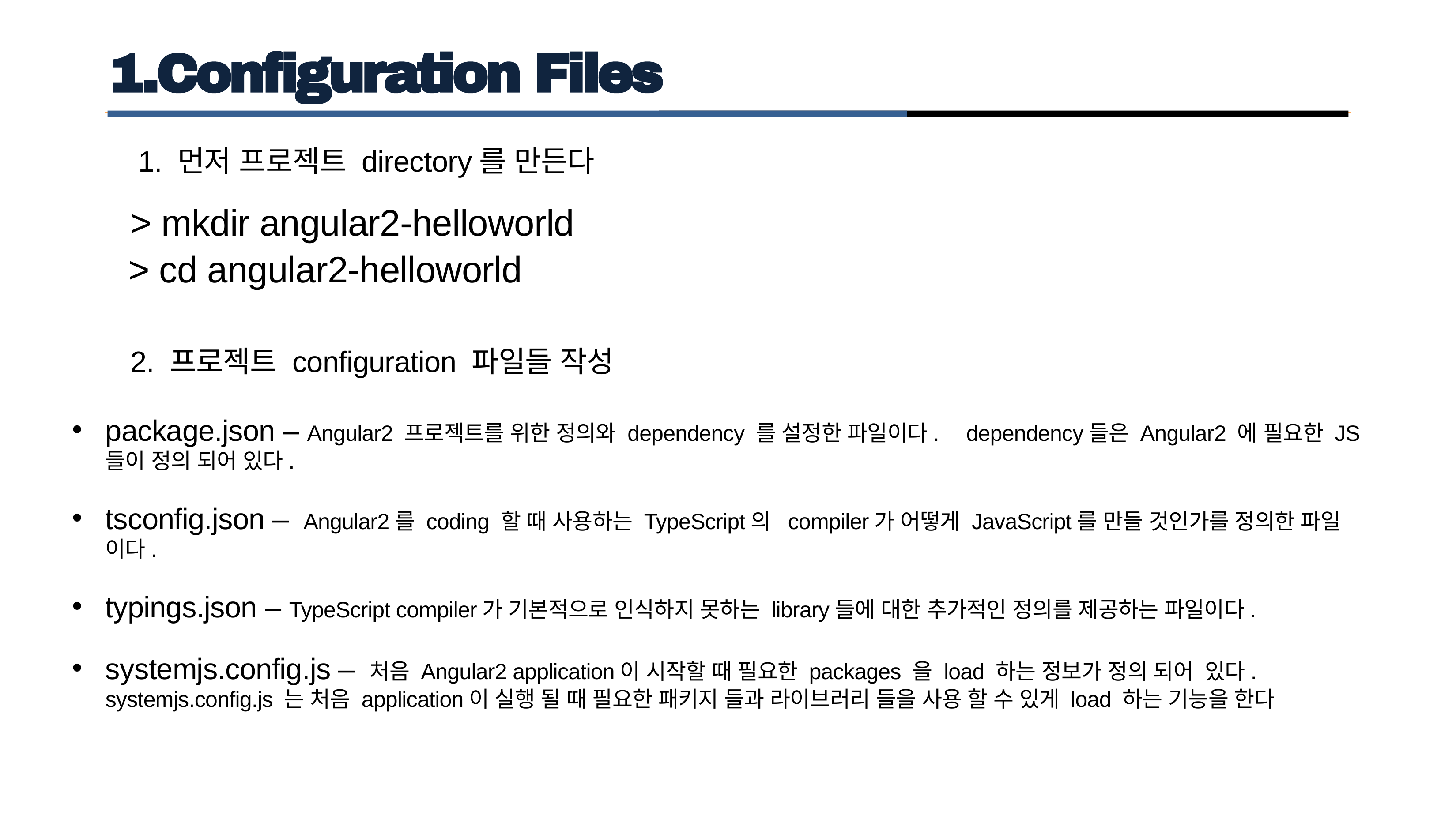

# 1.Configuration Files
1. 먼저 프로젝트 directory를 만든다.
> mkdir angular2-helloworld.
> cd angular2-helloworld.
2. 프로젝트 configuration 파일들 작성.
package.json – Angular2 프로젝트를 위한 정의와 dependency 를 설정한 파일이다. 	dependency들은 Angular2 에 필요한 JS 들이 정의 되어 있다.

tsconfig.json –  Angular2를 coding 할 때 사용하는 TypeScript의  compiler가 어떻게 JavaScript를 만들 것인가를 정의한 파일 이다.

typings.json – TypeScript compiler가 기본적으로 인식하지 못하는 library들에 대한 추가적인 정의를 제공하는 파일이다.

systemjs.config.js – 처음 Angular2 application이 시작할 때 필요한 packages 을 load 하는 정보가 정의 되어  있다. systemjs.config.js 는 처음 application이 실행 될 때 필요한 패키지 들과 라이브러리 들을 사용 할 수 있게 load 하는 기능을 한다